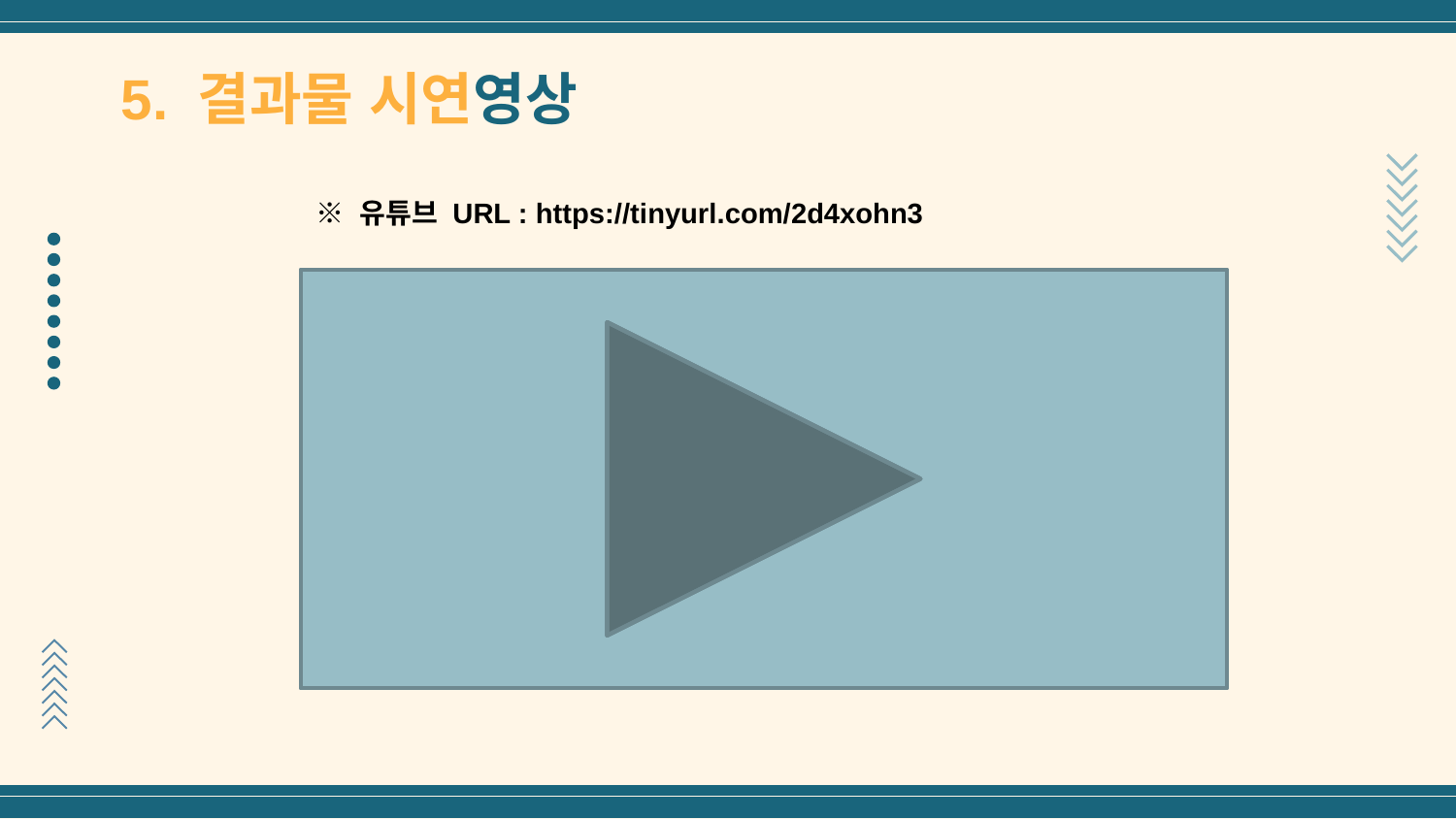

# 5. 결과물 시연영상
※ 유튜브 URL : https://tinyurl.com/2d4xohn3